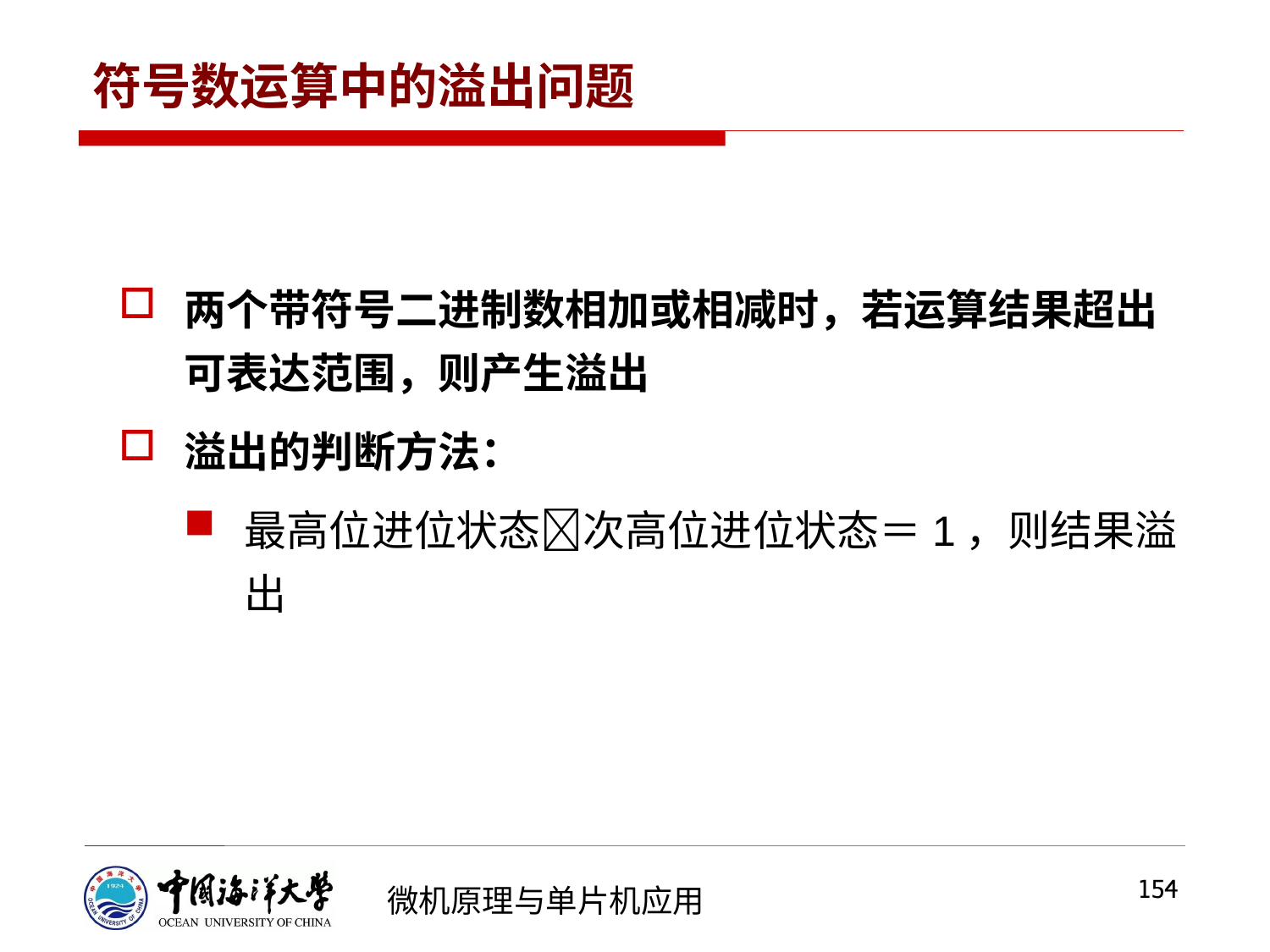

# 符号数运算中的溢出问题
两个带符号二进制数相加或相减时，若运算结果超出可表达范围，则产生溢出
溢出的判断方法：
最高位进位状态⊕次高位进位状态＝1，则结果溢出
154